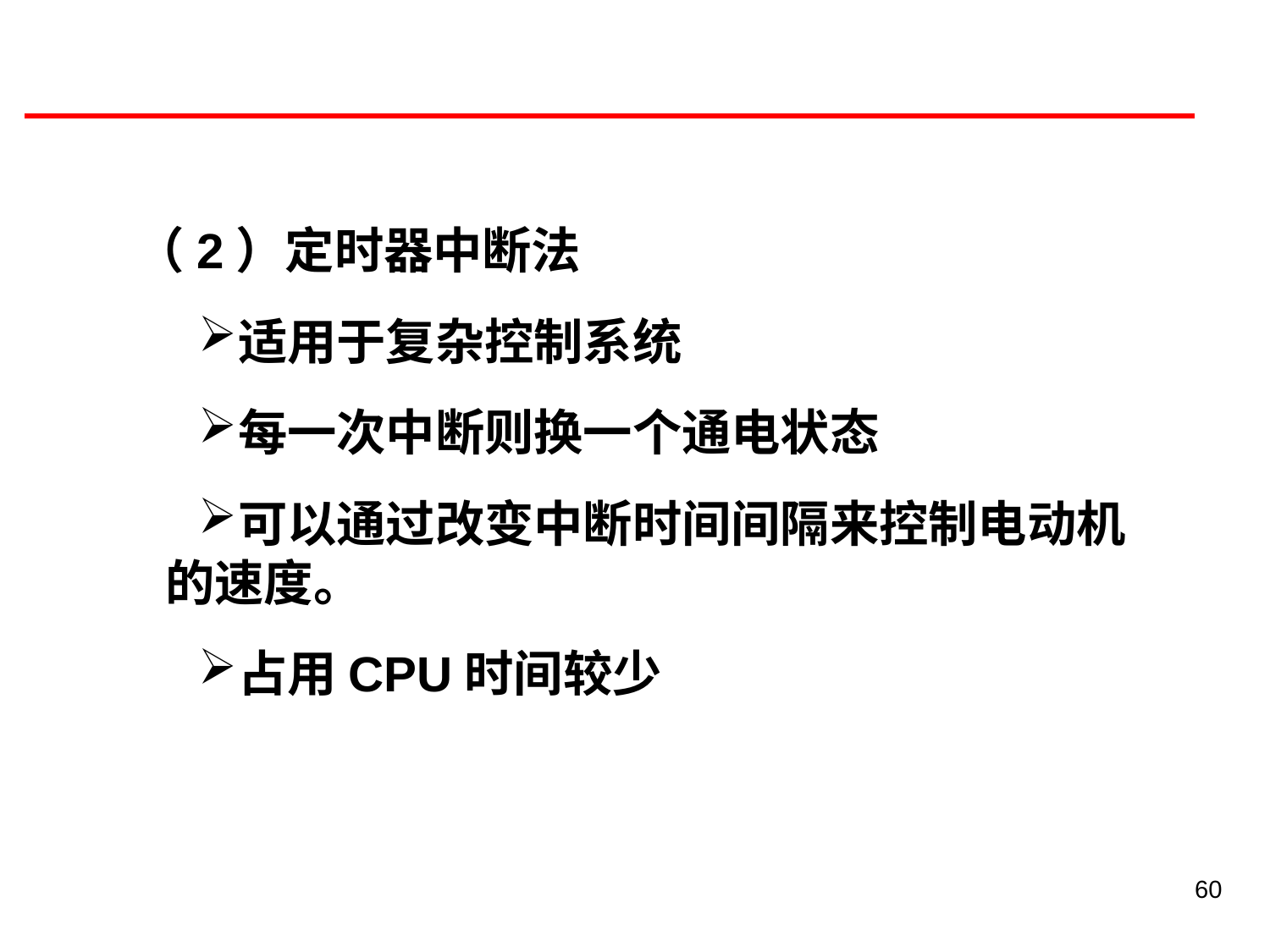

（2）定时器中断法
适用于复杂控制系统
每一次中断则换一个通电状态
可以通过改变中断时间间隔来控制电动机的速度。
占用CPU时间较少
60